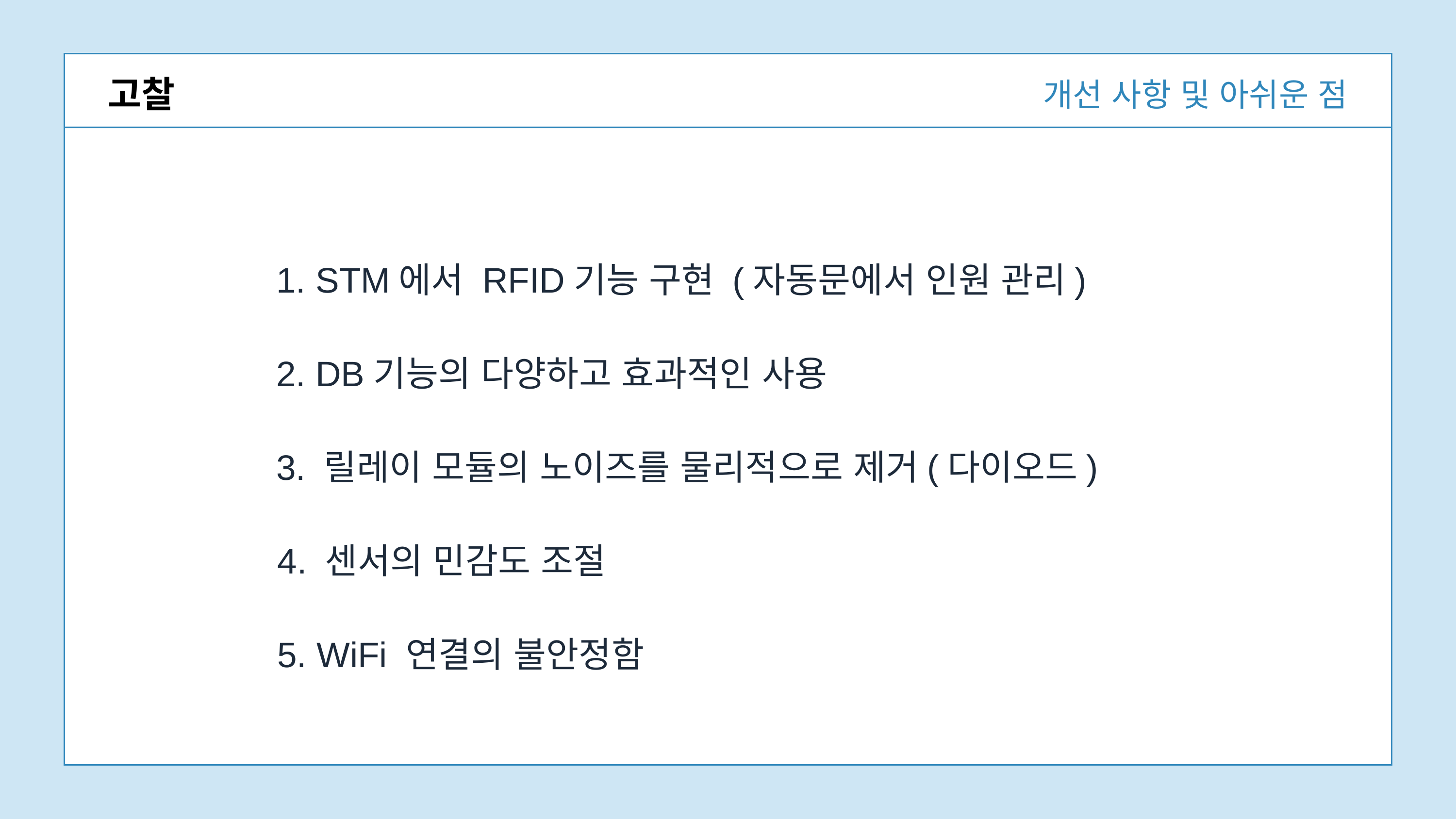

개선 사항 및 아쉬운 점
고찰

1. STM에서 RFID기능 구현 (자동문에서 인원 관리)
2. DB기능의 다양하고 효과적인 사용
3. 릴레이 모듈의 노이즈를 물리적으로 제거(다이오드)
4. 센서의 민감도 조절
5. WiFi 연결의 불안정함